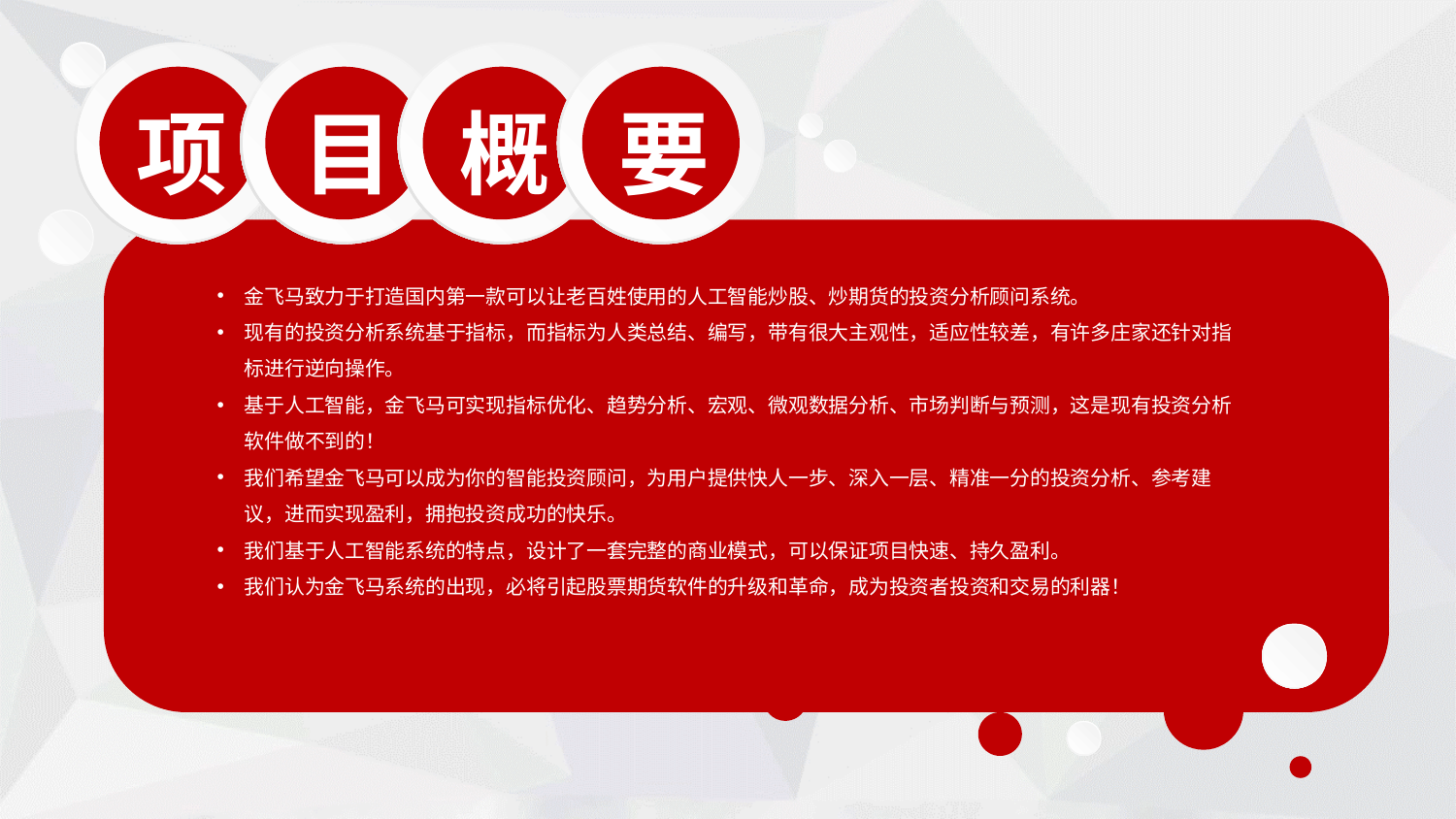

项

目

概

要

金飞马致力于打造国内第一款可以让老百姓使用的人工智能炒股、炒期货的投资分析顾问系统。
现有的投资分析系统基于指标，而指标为人类总结、编写，带有很大主观性，适应性较差，有许多庄家还针对指标进行逆向操作。
基于人工智能，金飞马可实现指标优化、趋势分析、宏观、微观数据分析、市场判断与预测，这是现有投资分析软件做不到的！
我们希望金飞马可以成为你的智能投资顾问，为用户提供快人一步、深入一层、精准一分的投资分析、参考建议，进而实现盈利，拥抱投资成功的快乐。
我们基于人工智能系统的特点，设计了一套完整的商业模式，可以保证项目快速、持久盈利。
我们认为金飞马系统的出现，必将引起股票期货软件的升级和革命，成为投资者投资和交易的利器！